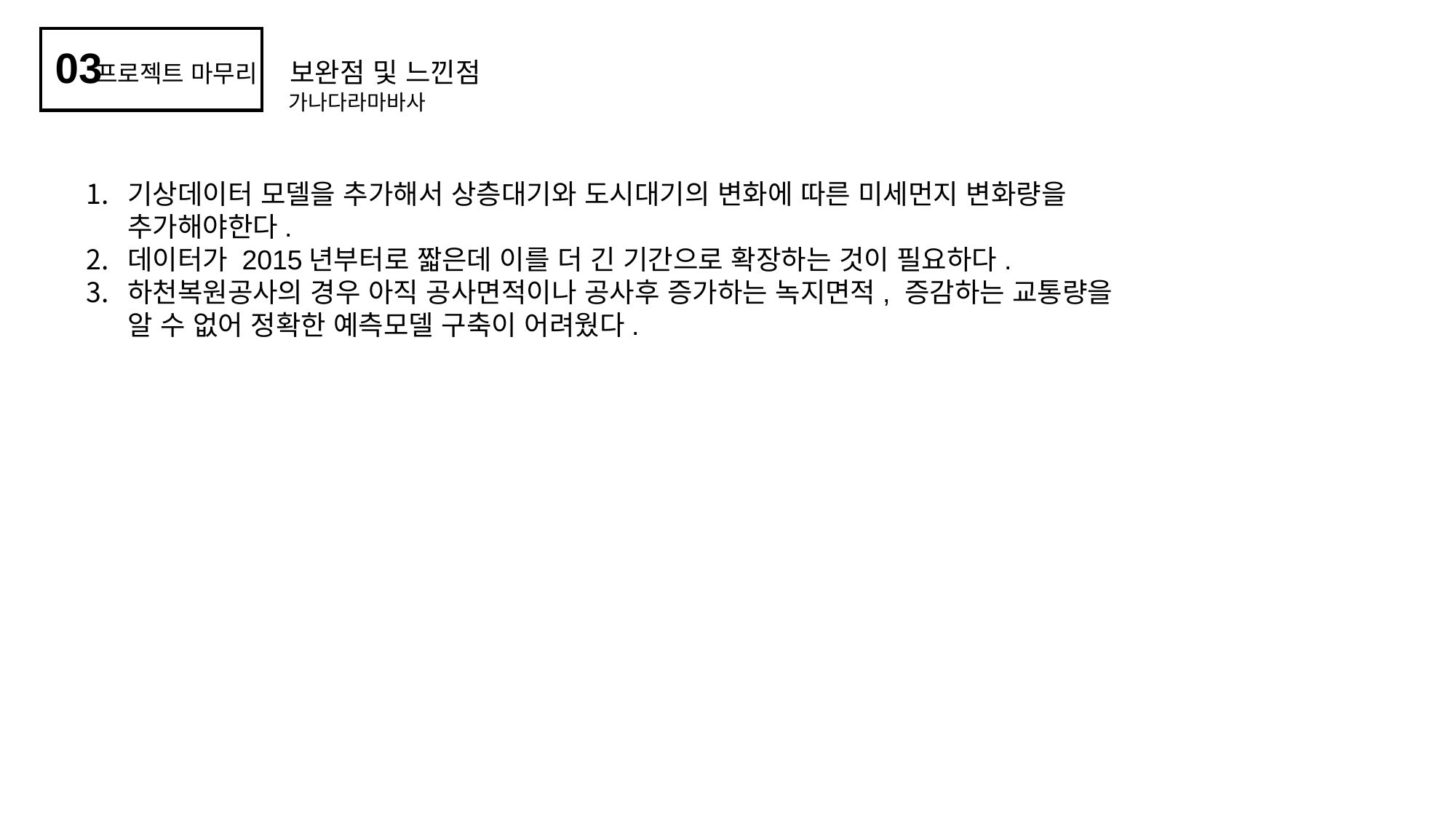

03
보완점 및 느낀점
프로젝트 마무리
가나다라마바사
기상데이터 모델을 추가해서 상층대기와 도시대기의 변화에 따른 미세먼지 변화량을 추가해야한다.
데이터가 2015년부터로 짧은데 이를 더 긴 기간으로 확장하는 것이 필요하다.
하천복원공사의 경우 아직 공사면적이나 공사후 증가하는 녹지면적, 증감하는 교통량을 알 수 없어 정확한 예측모델 구축이 어려웠다.